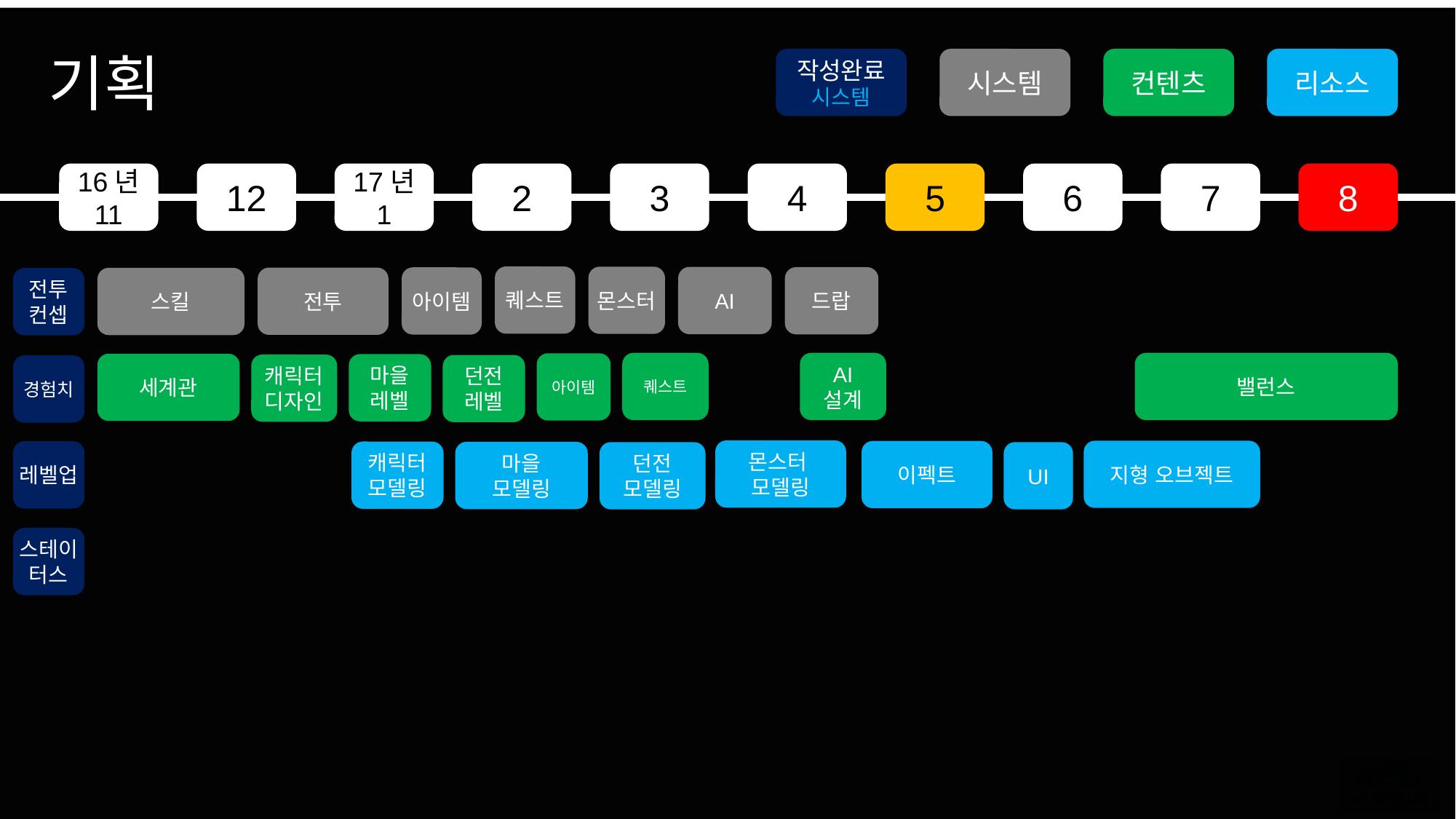

기획
작성완료
시스템
시스템
컨텐츠
리소스
16년
11
12
17년
1
2
3
4
5
6
7
8
퀘스트
몬스터
AI
드랍
아이템
전투
스킬
전투
컨셉
밸런스
퀘스트
AI
설계
아이템
세계관
마을
레벨
캐릭터
디자인
던전
레벨
경험치
몬스터
모델링
지형 오브젝트
이펙트
레벨업
캐릭터
모델링
마을
모델링
던전
모델링
UI
스테이터스